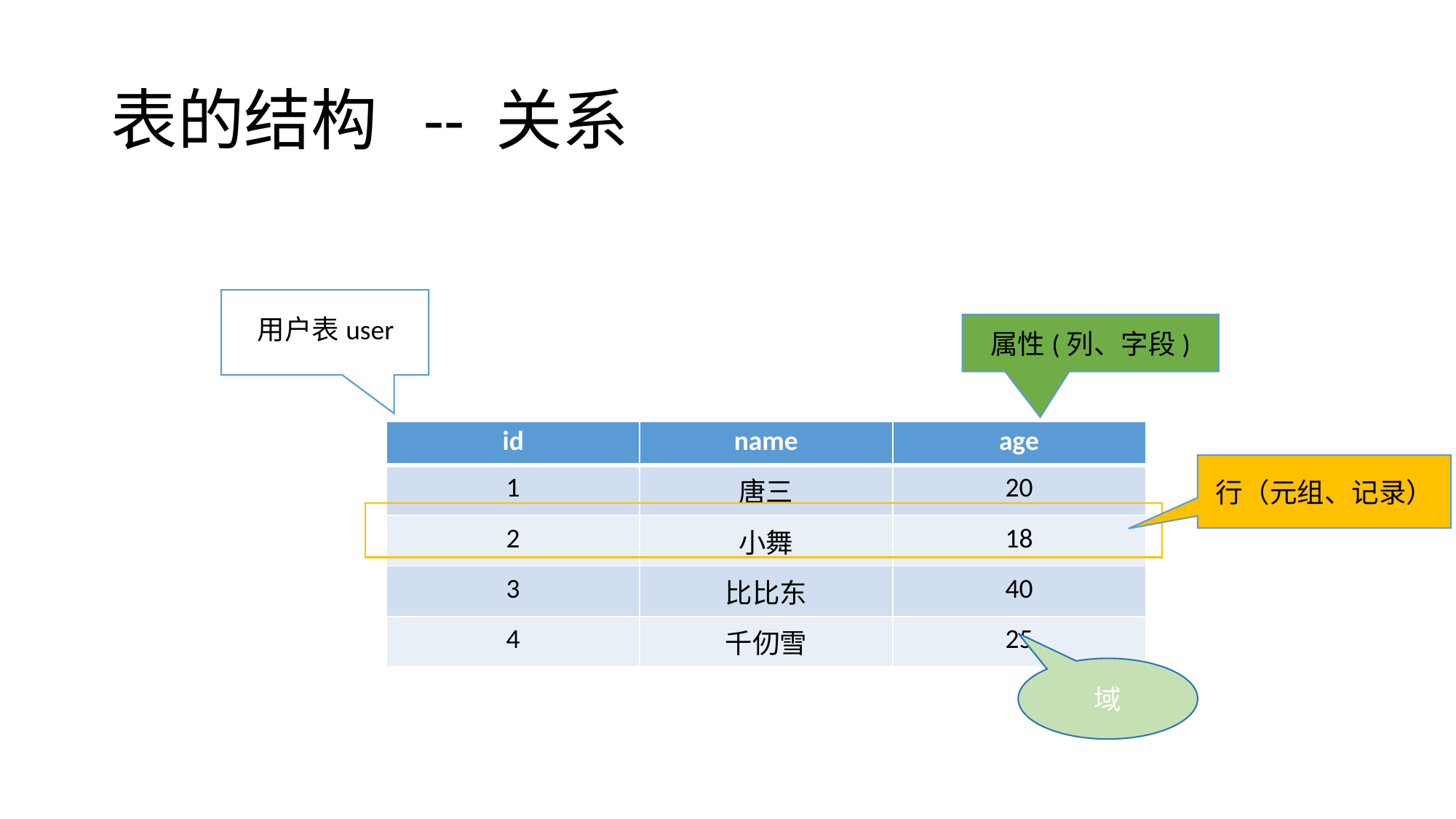

# 表的结构  -- 关系

用户表user
属性(列、字段)
| id | name | age |
| --- | --- | --- |
| 1 | 唐三 | 20 |
| 2 | 小舞 | 18 |
| 3 | 比比东 | 40 |
| 4 | 千仞雪 | 25 |
行（元组、记录）

域